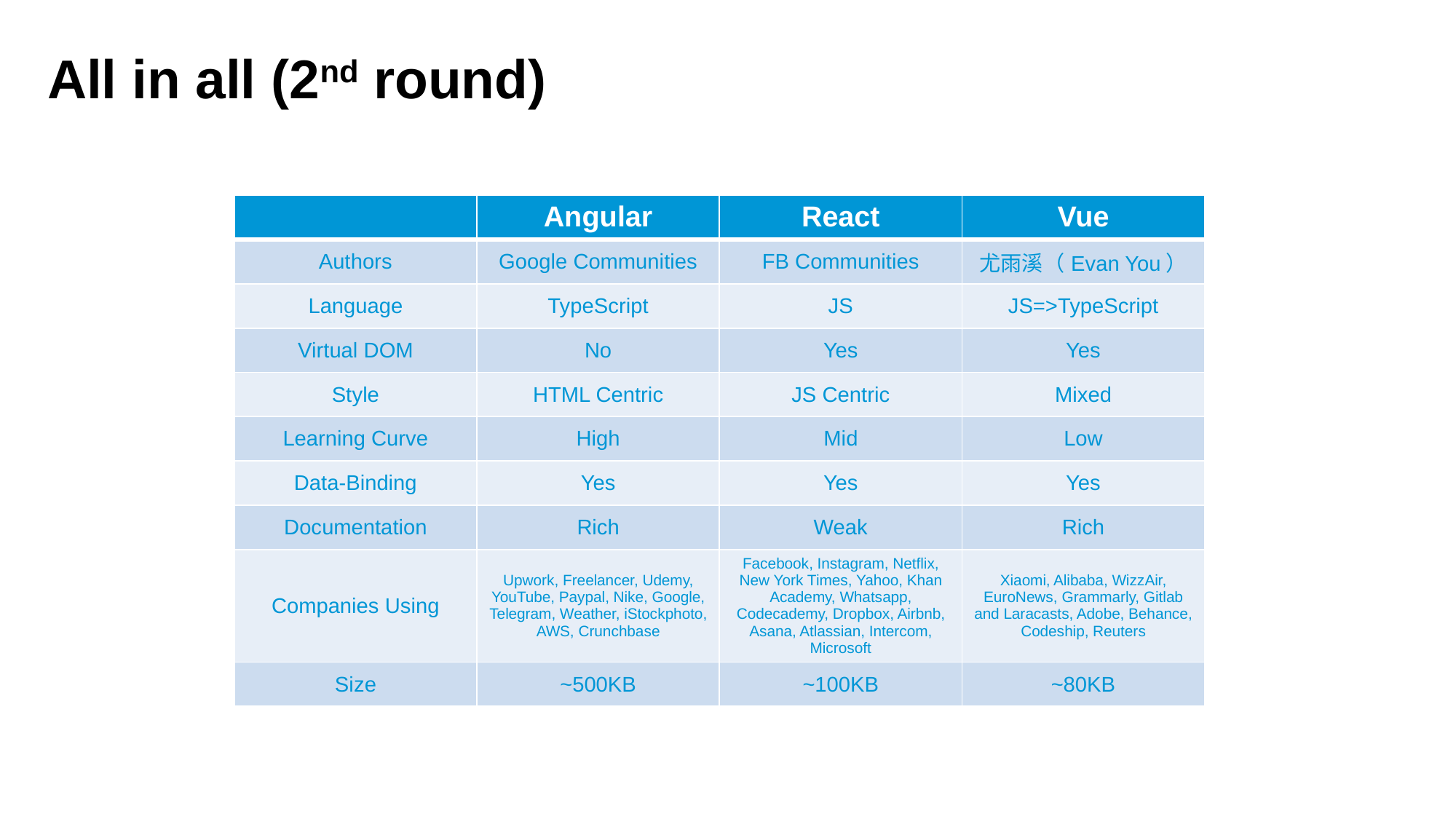

# All in all (2nd round)
|  | Angular | React | Vue |
| --- | --- | --- | --- |
| Authors | Google Communities | FB Communities | 尤雨溪（Evan You） |
| Language | TypeScript | JS | JS=>TypeScript |
| Virtual DOM | No | Yes | Yes |
| Style | HTML Centric | JS Centric | Mixed |
| Learning Curve | High | Mid | Low |
| Data-Binding | Yes | Yes | Yes |
| Documentation | Rich | Weak | Rich |
| Companies Using | Upwork, Freelancer, Udemy, YouTube, Paypal, Nike, Google, Telegram, Weather, iStockphoto, AWS, Crunchbase | Facebook, Instagram, Netflix, New York Times, Yahoo, Khan Academy, Whatsapp, Codecademy, Dropbox, Airbnb, Asana, Atlassian, Intercom, Microsoft | Xiaomi, Alibaba, WizzAir, EuroNews, Grammarly, Gitlab and Laracasts, Adobe, Behance, Codeship, Reuters |
| Size | ~500KB | ~100KB | ~80KB |